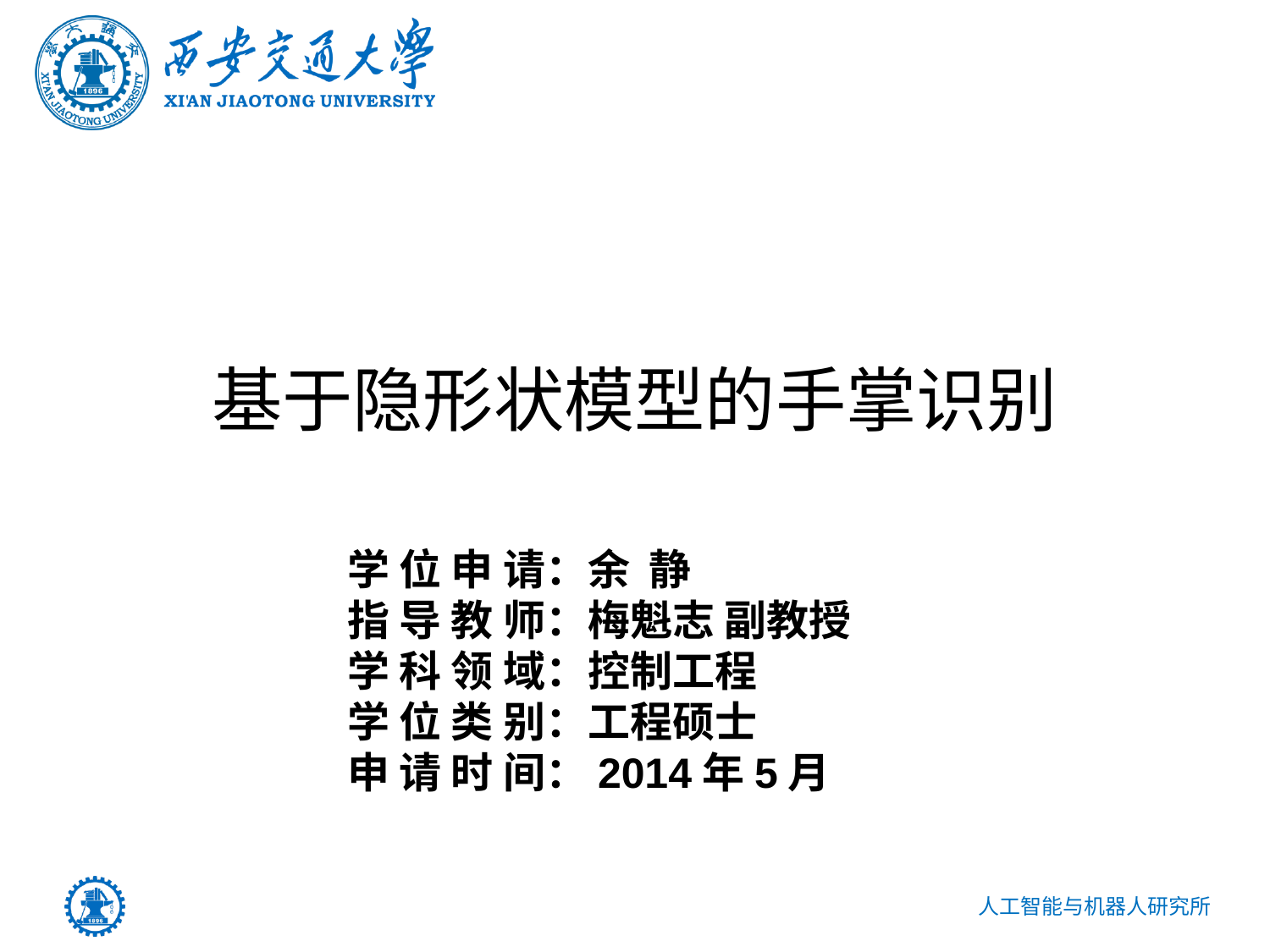

# 基于隐形状模型的手掌识别
学 位 申 请：余  静
指 导 教 师：梅魁志 副教授
学 科 领 域：控制工程
学 位 类 别：工程硕士
申 请 时 间：2014年5月